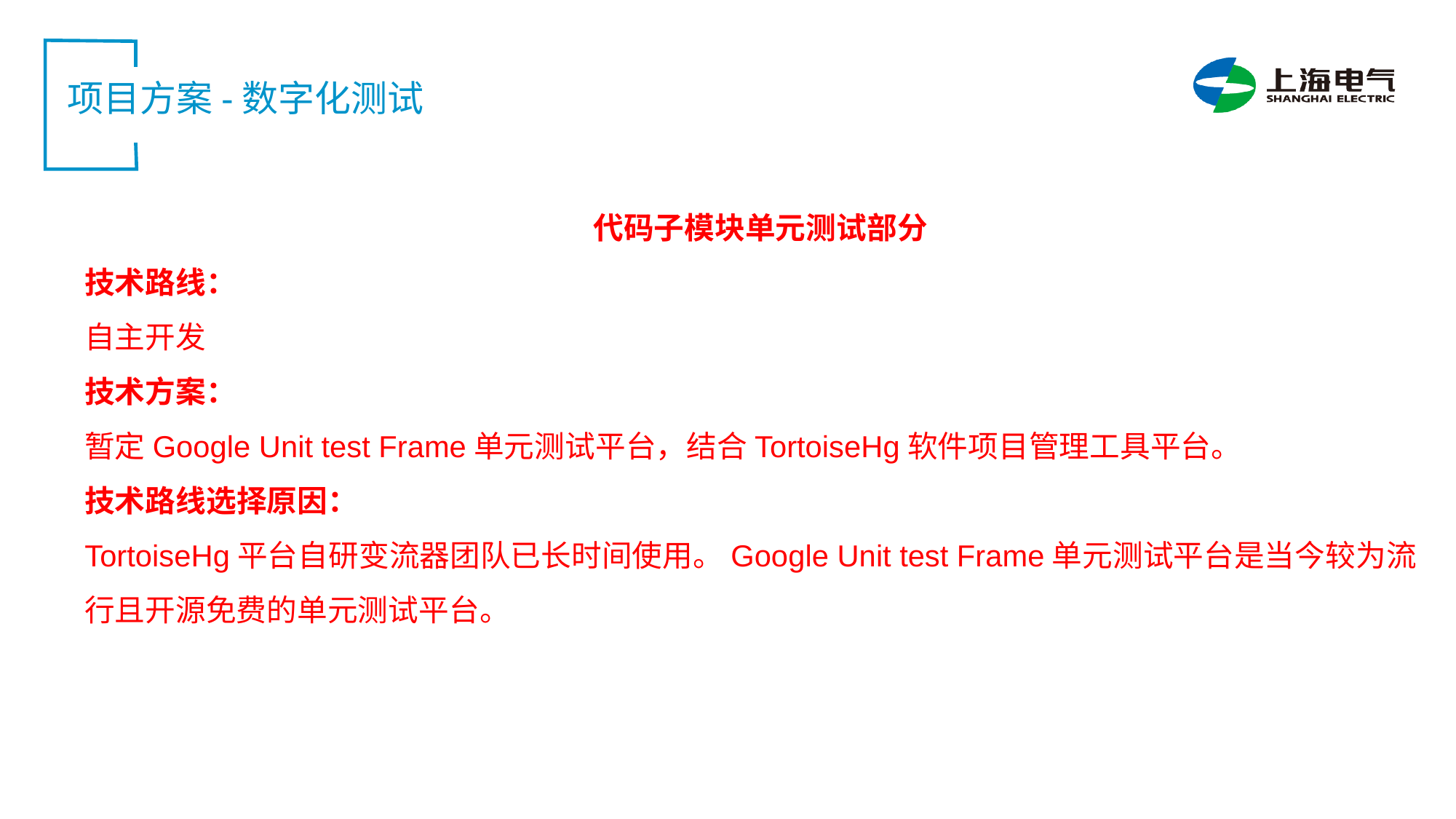

项目方案-数字化测试

代码子模块单元测试部分
技术路线：
自主开发
技术方案：
暂定Google Unit test Frame单元测试平台，结合TortoiseHg软件项目管理工具平台。
技术路线选择原因：
TortoiseHg平台自研变流器团队已长时间使用。Google Unit test Frame单元测试平台是当今较为流行且开源免费的单元测试平台。